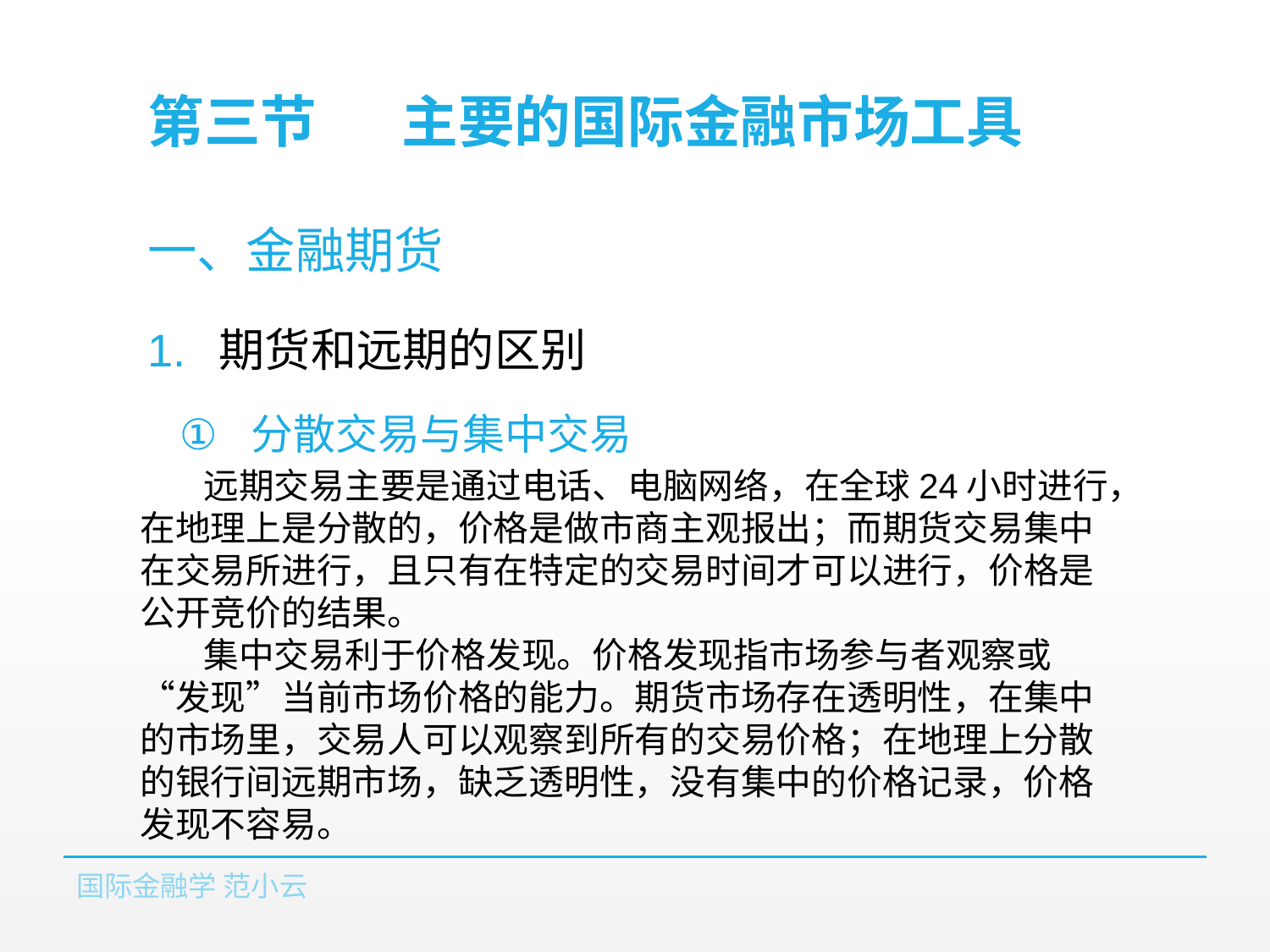

# 第三节	主要的国际金融市场工具
一、金融期货
期货和远期的区别
分散交易与集中交易

远期交易主要是通过电话、电脑网络，在全球24小时进行，在地理上是分散的，价格是做市商主观报出；而期货交易集中在交易所进行，且只有在特定的交易时间才可以进行，价格是公开竞价的结果。
集中交易利于价格发现。价格发现指市场参与者观察或“发现”当前市场价格的能力。期货市场存在透明性，在集中的市场里，交易人可以观察到所有的交易价格；在地理上分散的银行间远期市场，缺乏透明性，没有集中的价格记录，价格发现不容易。
国际金融学 范小云